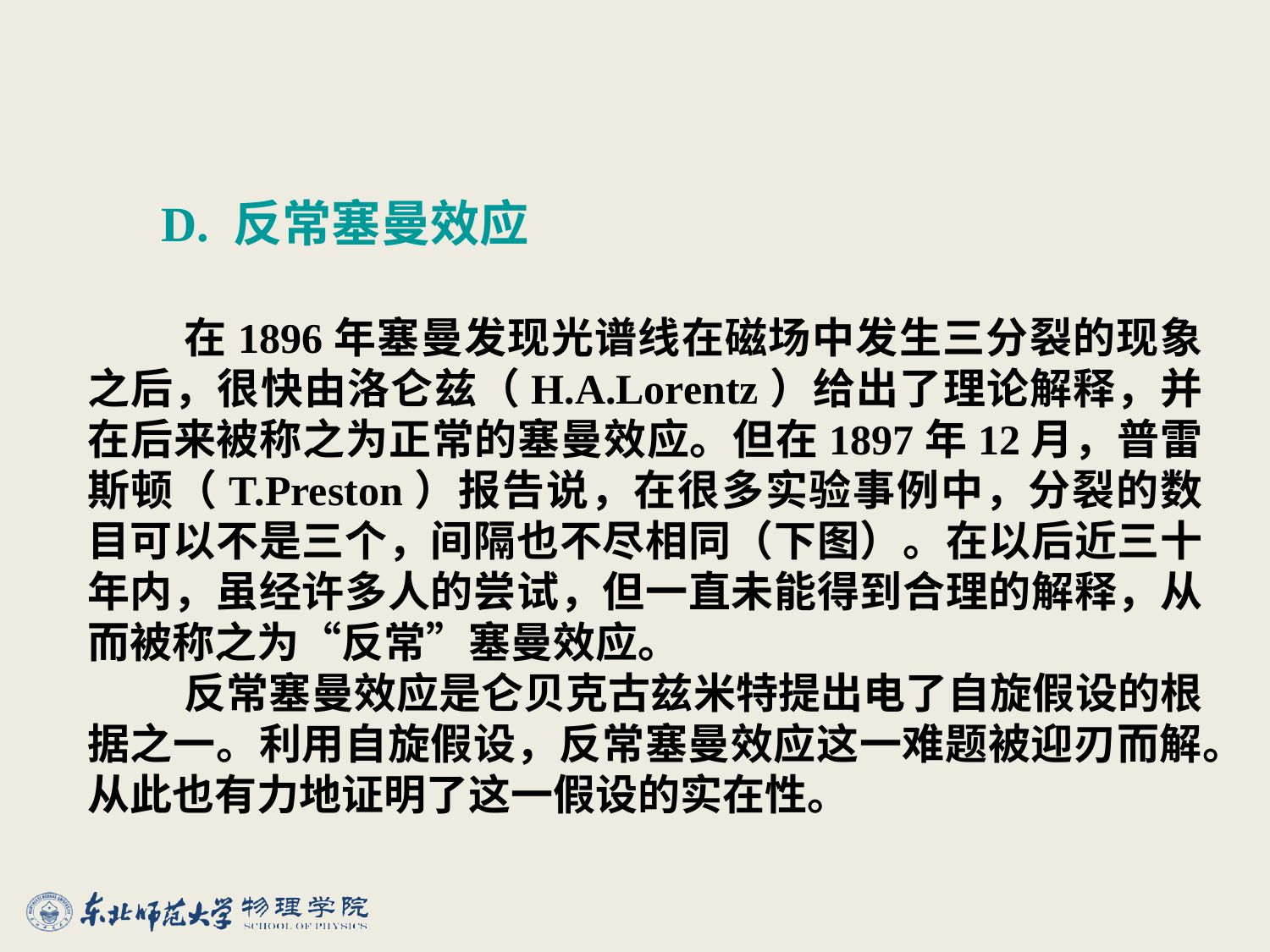

D. 反常塞曼效应

        在1896年塞曼发现光谱线在磁场中发生三分裂的现象之后，很快由洛仑兹（H.A.Lorentz）给出了理论解释，并在后来被称之为正常的塞曼效应。但在1897年12月，普雷斯顿（T.Preston）报告说，在很多实验事例中，分裂的数目可以不是三个，间隔也不尽相同（下图）。在以后近三十年内，虽经许多人的尝试，但一直未能得到合理的解释，从而被称之为“反常”塞曼效应。
         反常塞曼效应是仑贝克古兹米特提出电了自旋假设的根据之一。利用自旋假设，反常塞曼效应这一难题被迎刃而解。从此也有力地证明了这一假设的实在性。